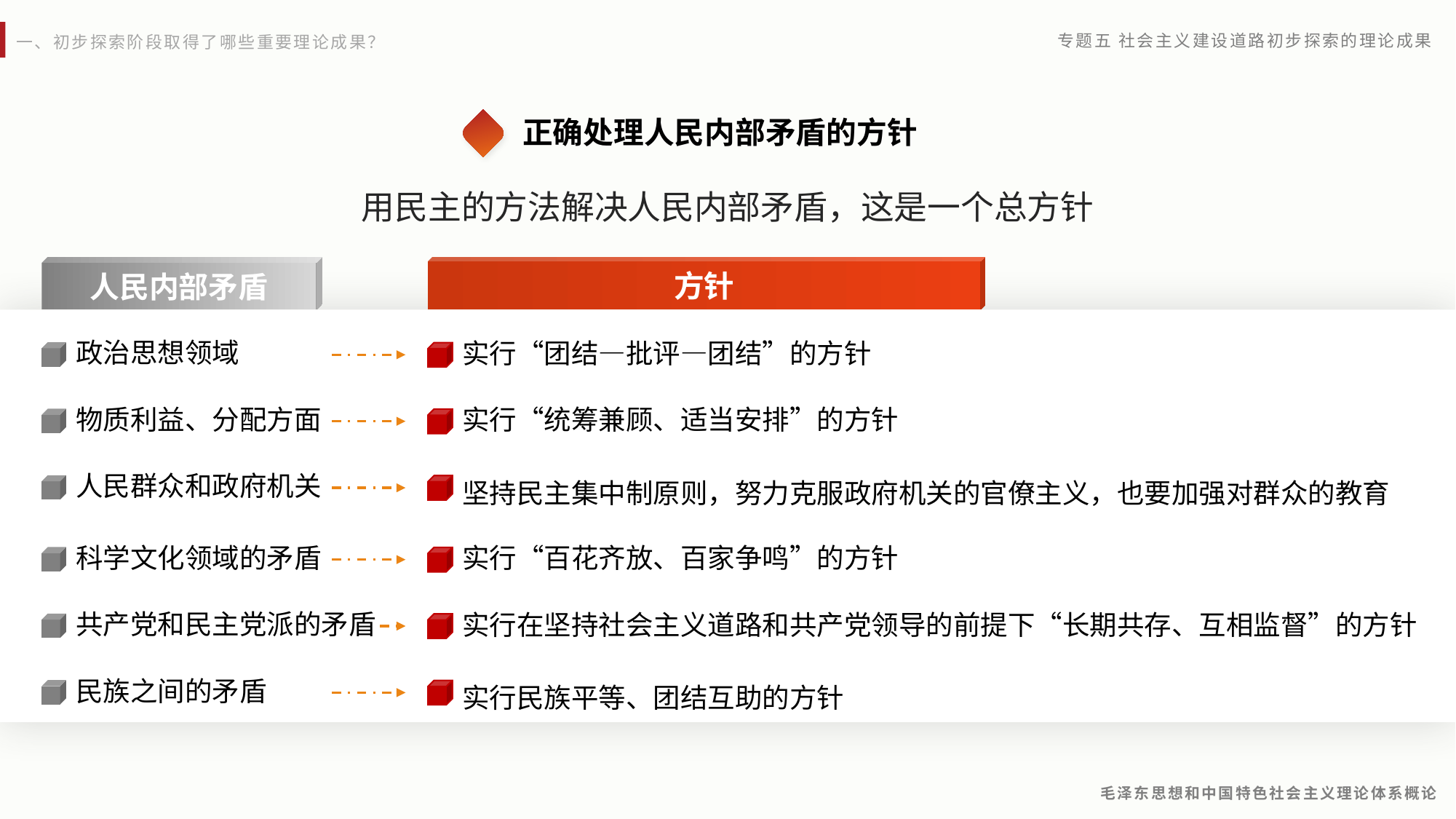

正确处理人民内部矛盾的方针

用民主的方法解决人民内部矛盾，这是一个总方针
人民内部矛盾
方针

政治思想领域
实行“团结—批评—团结”的方针

物质利益、分配方面
实行“统筹兼顾、适当安排”的方针

坚持民主集中制原则，努力克服政府机关的官僚主义，也要加强对群众的教育
人民群众和政府机关

科学文化领域的矛盾
实行“百花齐放、百家争鸣”的方针

共产党和民主党派的矛盾
实行在坚持社会主义道路和共产党领导的前提下“长期共存、互相监督”的方针

实行民族平等、团结互助的方针
民族之间的矛盾